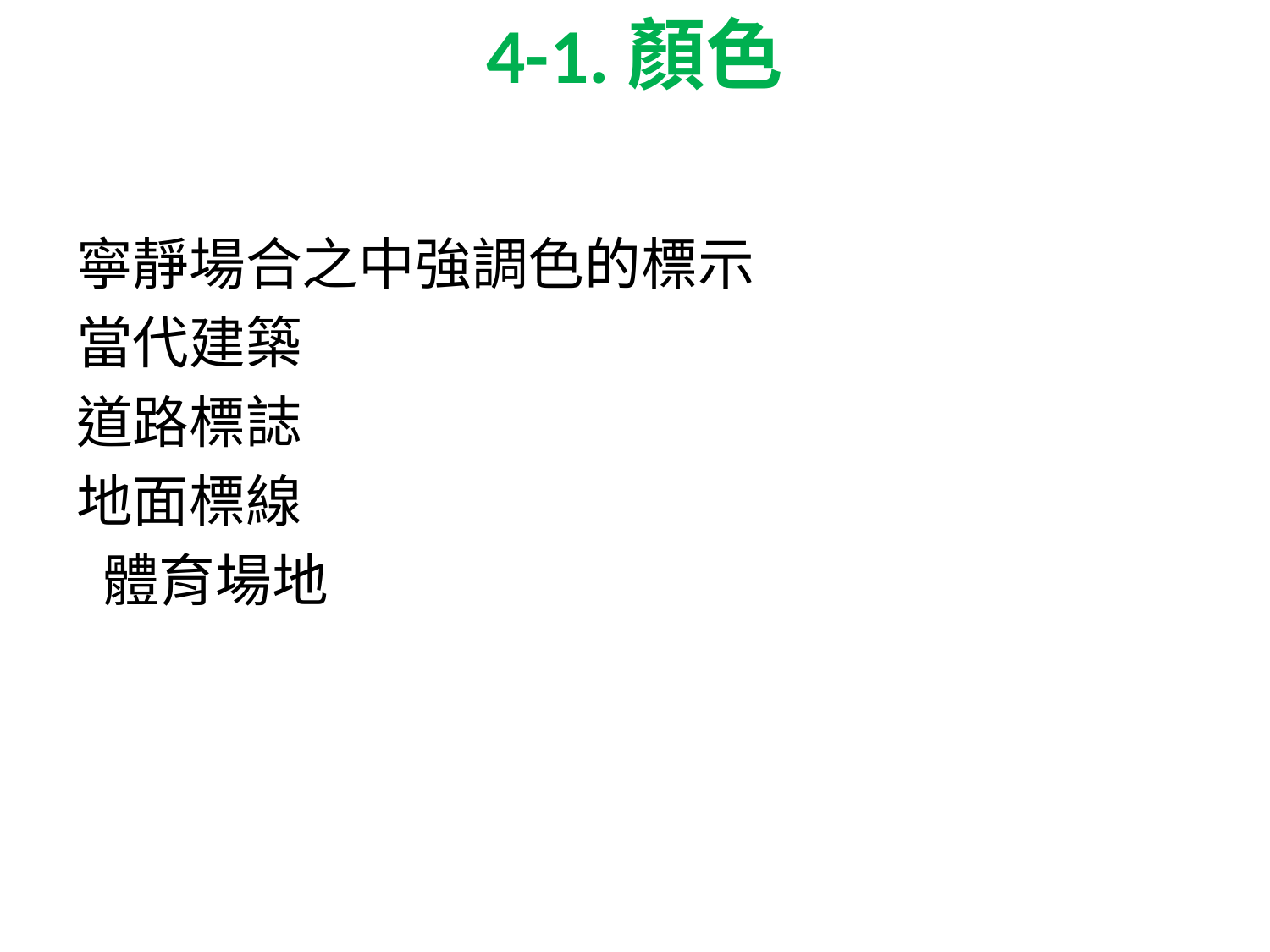

# 4-1.顏色
寧靜場合之中強調色的標示
當代建築
道路標誌
地面標線
 體育場地